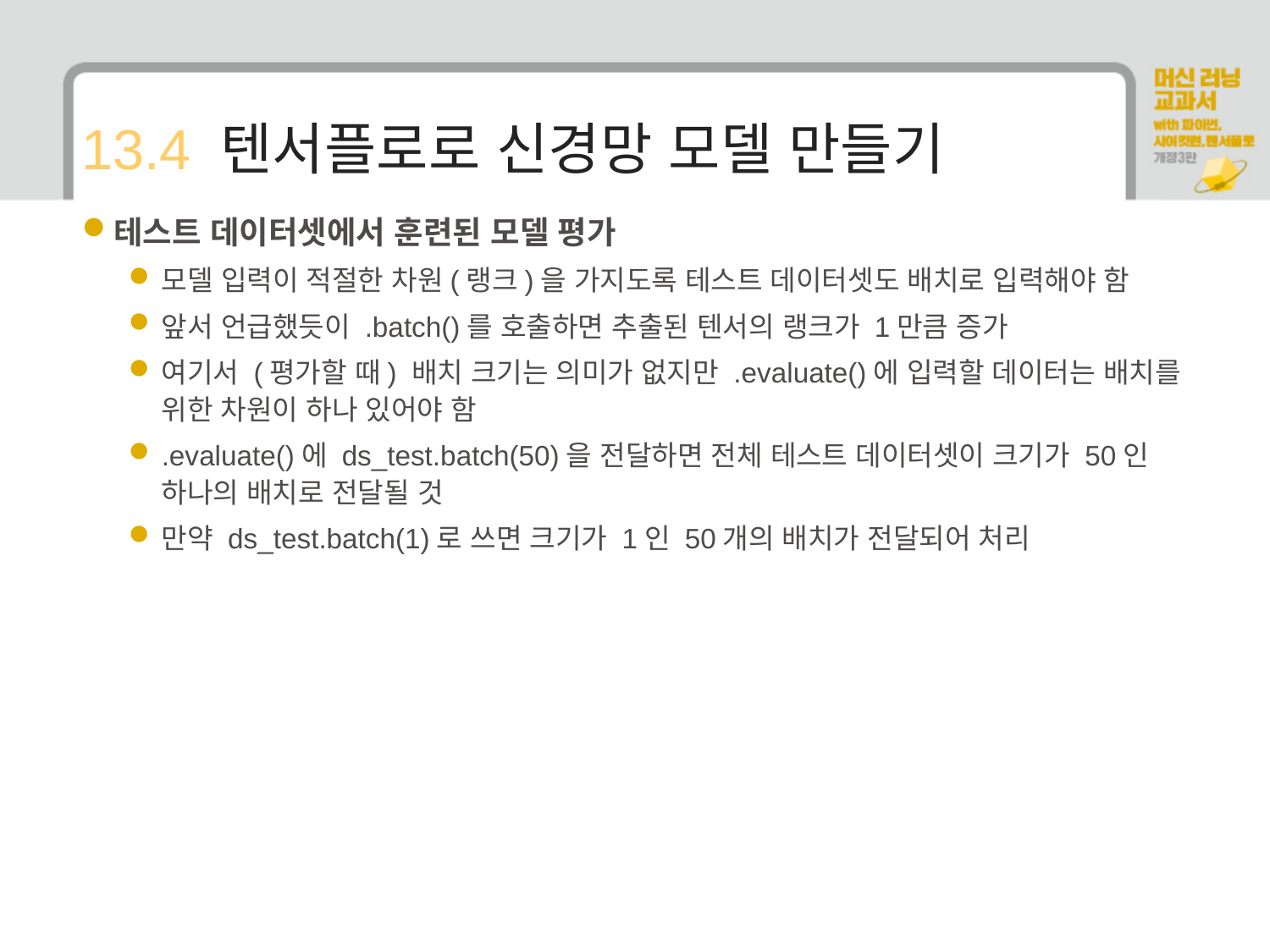

# 13.4 텐서플로로 신경망 모델 만들기
테스트 데이터셋에서 훈련된 모델 평가
모델 입력이 적절한 차원(랭크)을 가지도록 테스트 데이터셋도 배치로 입력해야 함
앞서 언급했듯이 .batch()를 호출하면 추출된 텐서의 랭크가 1만큼 증가
여기서 (평가할 때) 배치 크기는 의미가 없지만 .evaluate()에 입력할 데이터는 배치를 위한 차원이 하나 있어야 함
.evaluate()에 ds_test.batch(50)을 전달하면 전체 테스트 데이터셋이 크기가 50인 하나의 배치로 전달될 것
만약 ds_test.batch(1)로 쓰면 크기가 1인 50개의 배치가 전달되어 처리